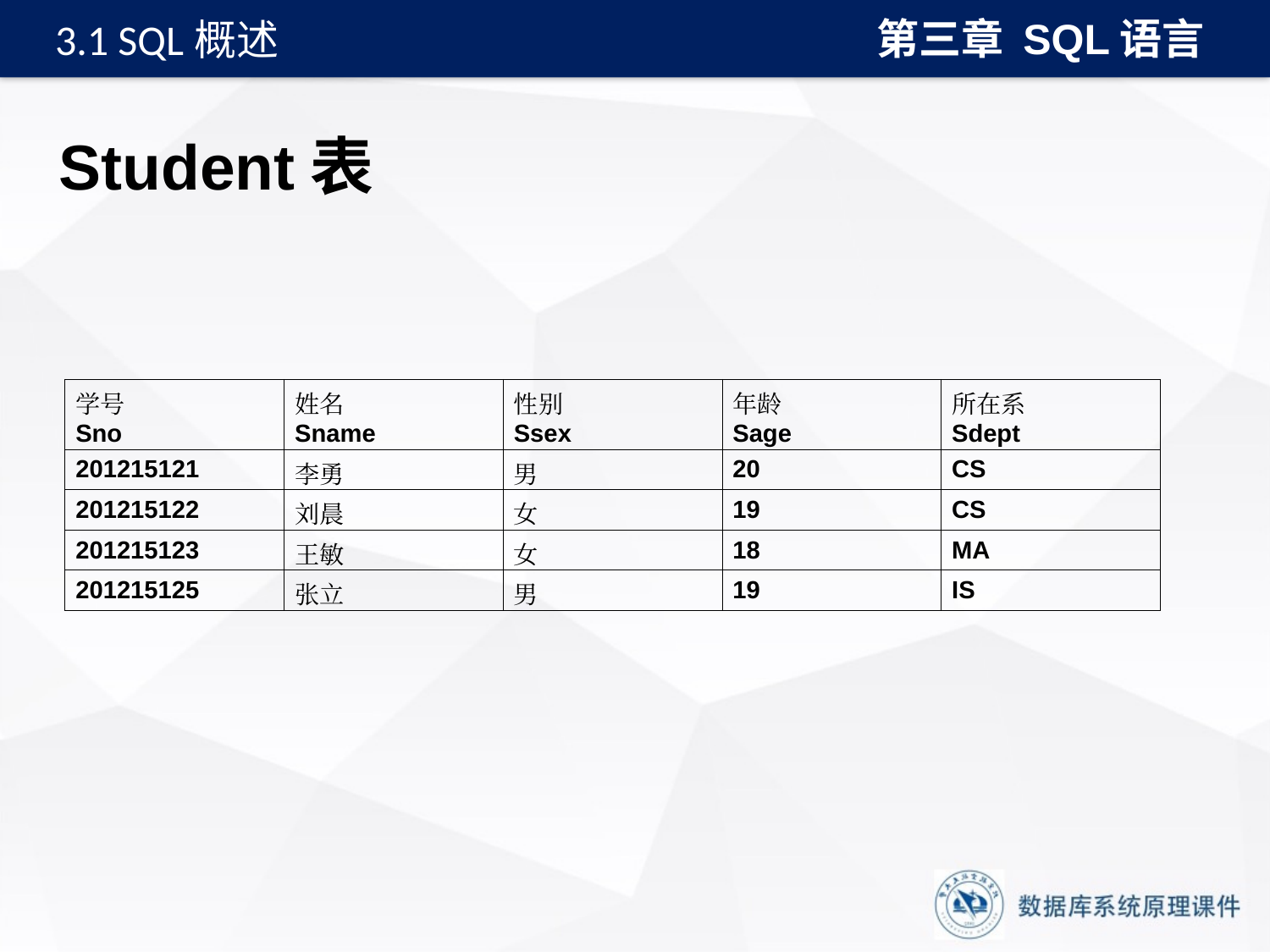

第三章 SQL语言
3.1 SQL概述
# Student表
| 学号 Sno | 姓名 Sname | 性别 Ssex | 年龄 Sage | 所在系 Sdept |
| --- | --- | --- | --- | --- |
| 201215121 | 李勇 | 男 | 20 | CS |
| 201215122 | 刘晨 | 女 | 19 | CS |
| 201215123 | 王敏 | 女 | 18 | MA |
| 201215125 | 张立 | 男 | 19 | IS |